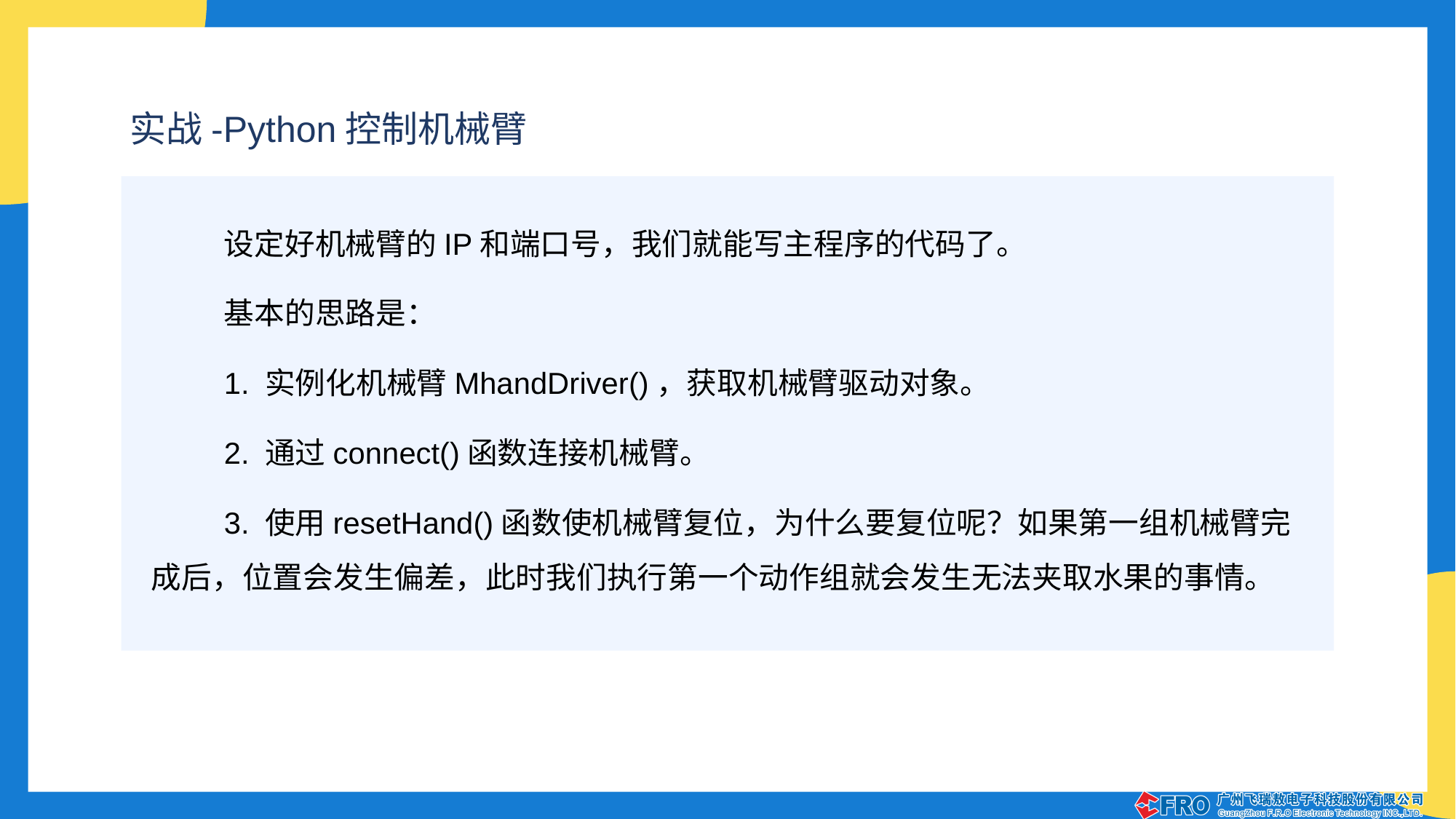

实战-Python控制机械臂
设定好机械臂的IP和端口号，我们就能写主程序的代码了。
基本的思路是：
1. 实例化机械臂MhandDriver()，获取机械臂驱动对象。
2. 通过connect()函数连接机械臂。
3. 使用resetHand()函数使机械臂复位，为什么要复位呢？如果第一组机械臂完成后，位置会发生偏差，此时我们执行第一个动作组就会发生无法夹取水果的事情。